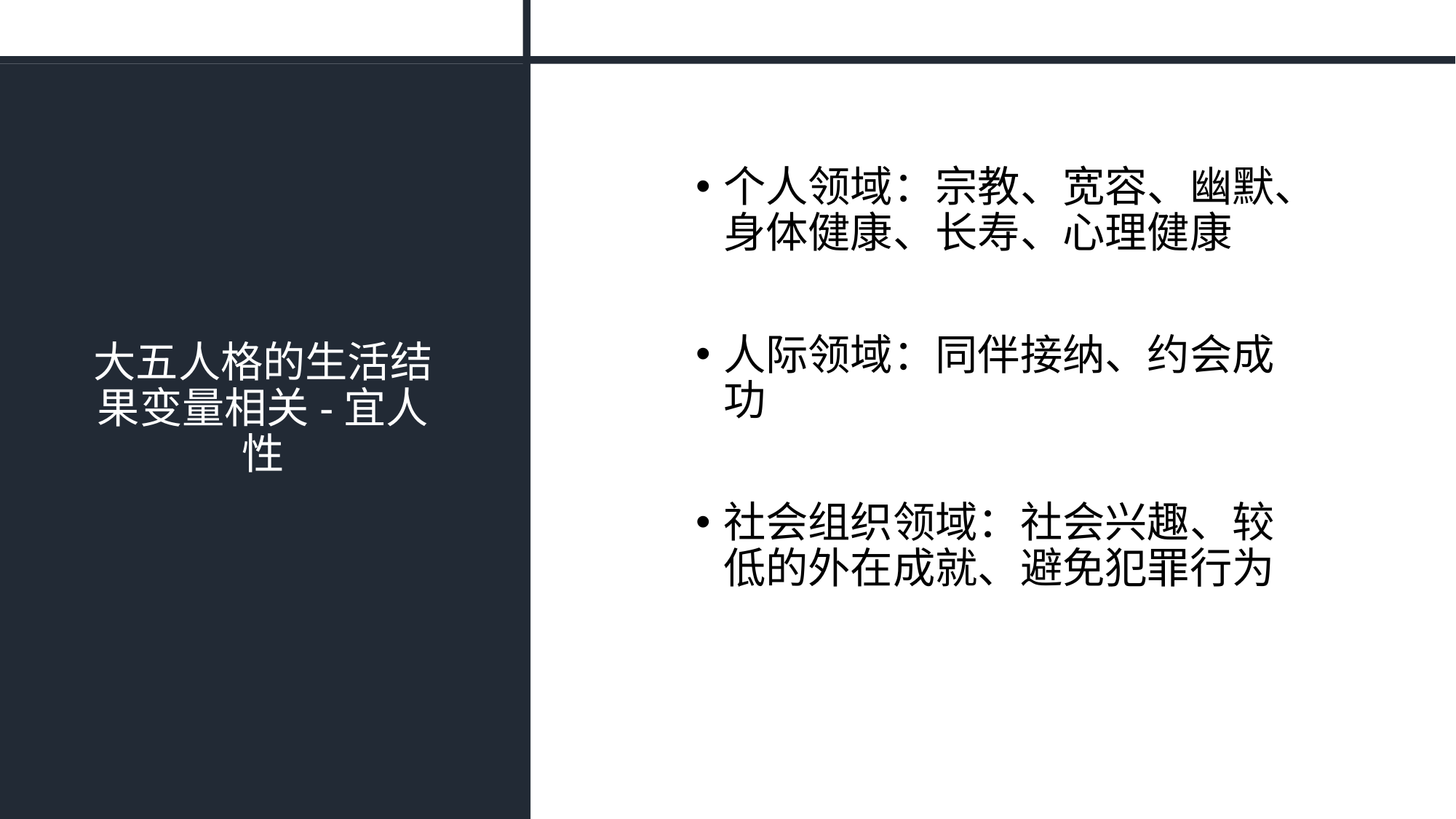

# 大五人格的生活结果变量相关-宜人性
个人领域：宗教、宽容、幽默、身体健康、长寿、心理健康

人际领域：同伴接纳、约会成功

社会组织领域：社会兴趣、较低的外在成就、避免犯罪行为